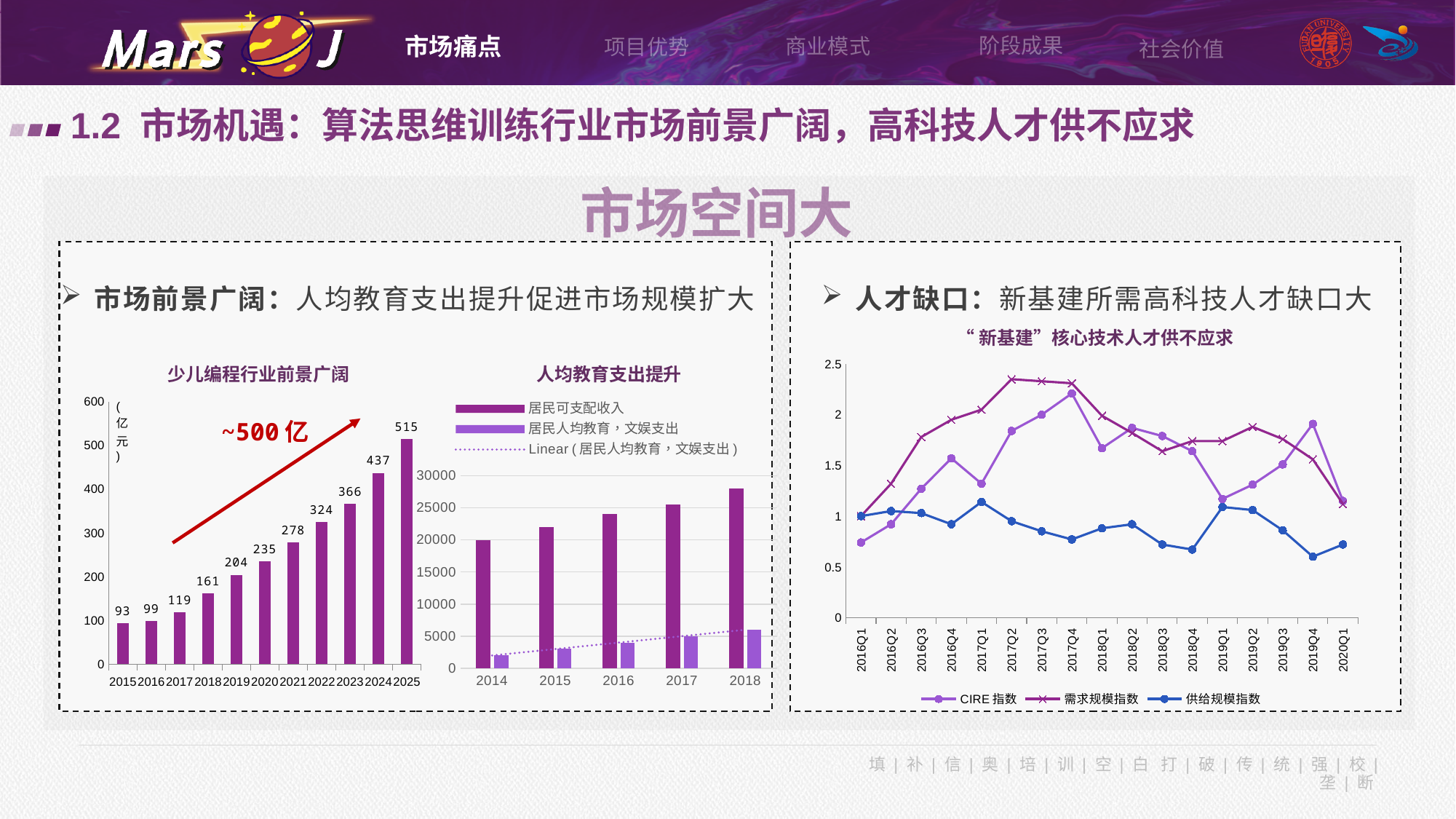

阶段成果
市场痛点
商业模式
项目优势
社会价值
1.2 市场机遇：算法思维训练行业市场前景广阔，高科技人才供不应求
市场空间大

市场前景广阔：人均教育支出提升促进市场规模扩大
人才缺口：新基建所需高科技人才缺口大
“新基建”核心技术人才供不应求

### Chart

| Category | CIRE指数 | 需求规模指数 | 供给规模指数 |
|---|---|---|---|
| 2016Q1 | 0.74 | 1.0 | 1.0 |
| 2016Q2 | 0.92 | 1.32 | 1.05 |
| 2016Q3 | 1.27 | 1.78 | 1.03 |
| 2016Q4 | 1.57 | 1.95 | 0.92 |
| 2017Q1 | 1.32 | 2.05 | 1.14 |
| 2017Q2 | 1.84 | 2.35 | 0.95 |
| 2017Q3 | 2.0 | 2.33 | 0.85 |
| 2017Q4 | 2.21 | 2.31 | 0.77 |
| 2018Q1 | 1.67 | 1.99 | 0.88 |
| 2018Q2 | 1.87 | 1.82 | 0.92 |
| 2018Q3 | 1.79 | 1.64 | 0.72 |
| 2018Q4 | 1.64 | 1.74 | 0.67 |
| 2019Q1 | 1.17 | 1.74 | 1.09 |
| 2019Q2 | 1.31 | 1.88 | 1.06 |
| 2019Q3 | 1.51 | 1.76 | 0.86 |
| 2019Q4 | 1.91 | 1.56 | 0.6 |
| 2020Q1 | 1.15 | 1.12 | 0.72 |
人均教育支出提升
少儿编程行业前景广阔

### Chart

| Category |  |
|---|---|
| 2015 | 93.0 |
| 2016 | 99.0 |
| 2017 | 119.0 |
| 2018 | 161.0 |
| 2019 | 204.0 |
| 2020 | 235.0 |
| 2021 | 278.0 |
| 2022 | 324.0 |
| 2023 | 366.0 |
| 2024 | 437.0 |
| 2025 | 515.0 |

### Chart

| Category | 居民可支配收入 | 居民人均教育，文娱支出 |
|---|---|---|
| 2014 | 20000.0 | 2000.0 |
| 2015 | 22000.0 | 3000.0 |
| 2016 | 24000.0 | 4000.0 |
| 2017 | 25500.0 | 5000.0 |
| 2018 | 28000.0 | 6000.0 |
~500亿